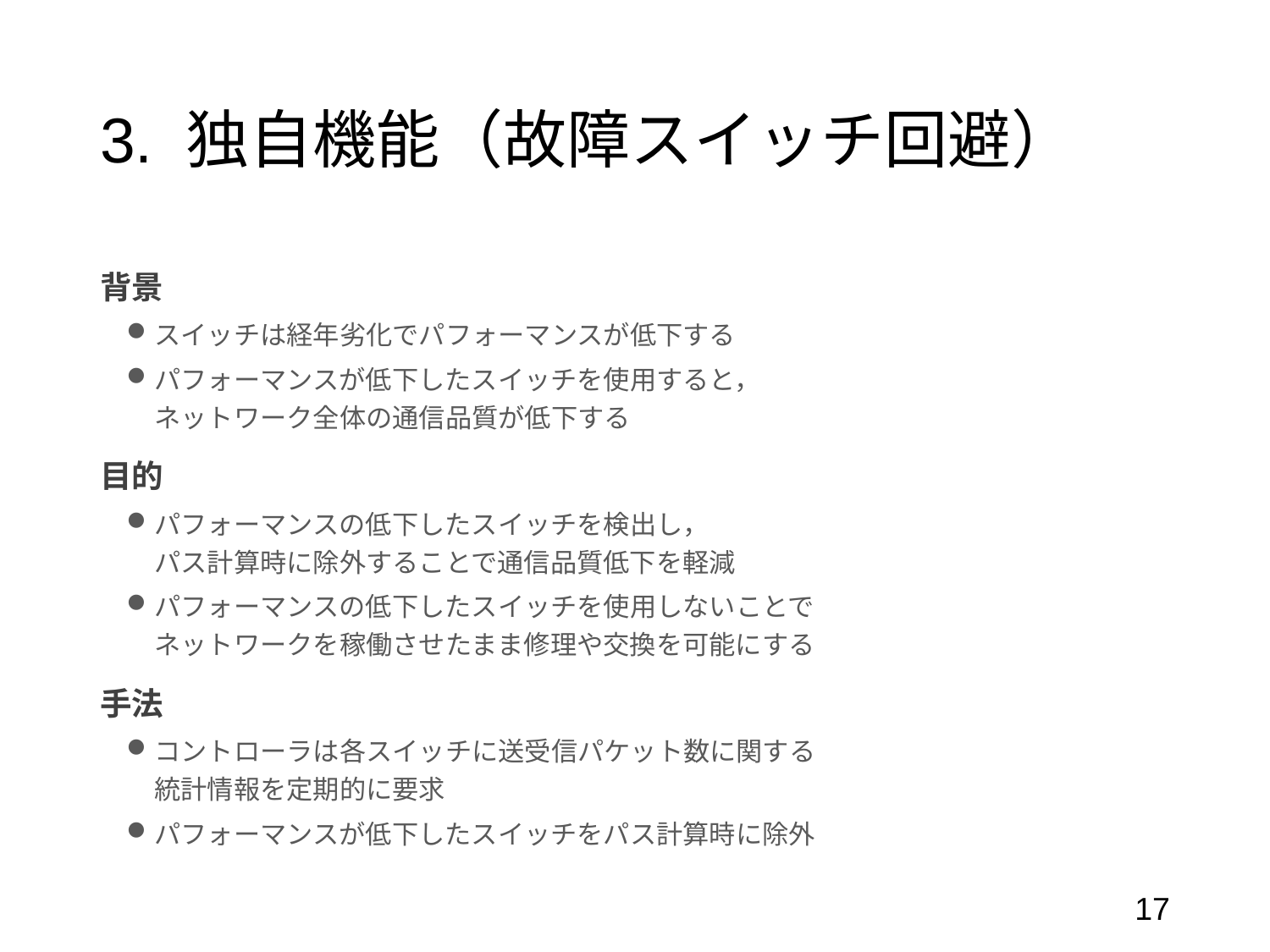

# 3. 独自機能（故障スイッチ回避）
背景
スイッチは経年劣化でパフォーマンスが低下する
パフォーマンスが低下したスイッチを使用すると，
ネットワーク全体の通信品質が低下する
目的
パフォーマンスの低下したスイッチを検出し，
パス計算時に除外することで通信品質低下を軽減
パフォーマンスの低下したスイッチを使用しないことで
ネットワークを稼働させたまま修理や交換を可能にする
手法
コントローラは各スイッチに送受信パケット数に関する
統計情報を定期的に要求
パフォーマンスが低下したスイッチをパス計算時に除外
17